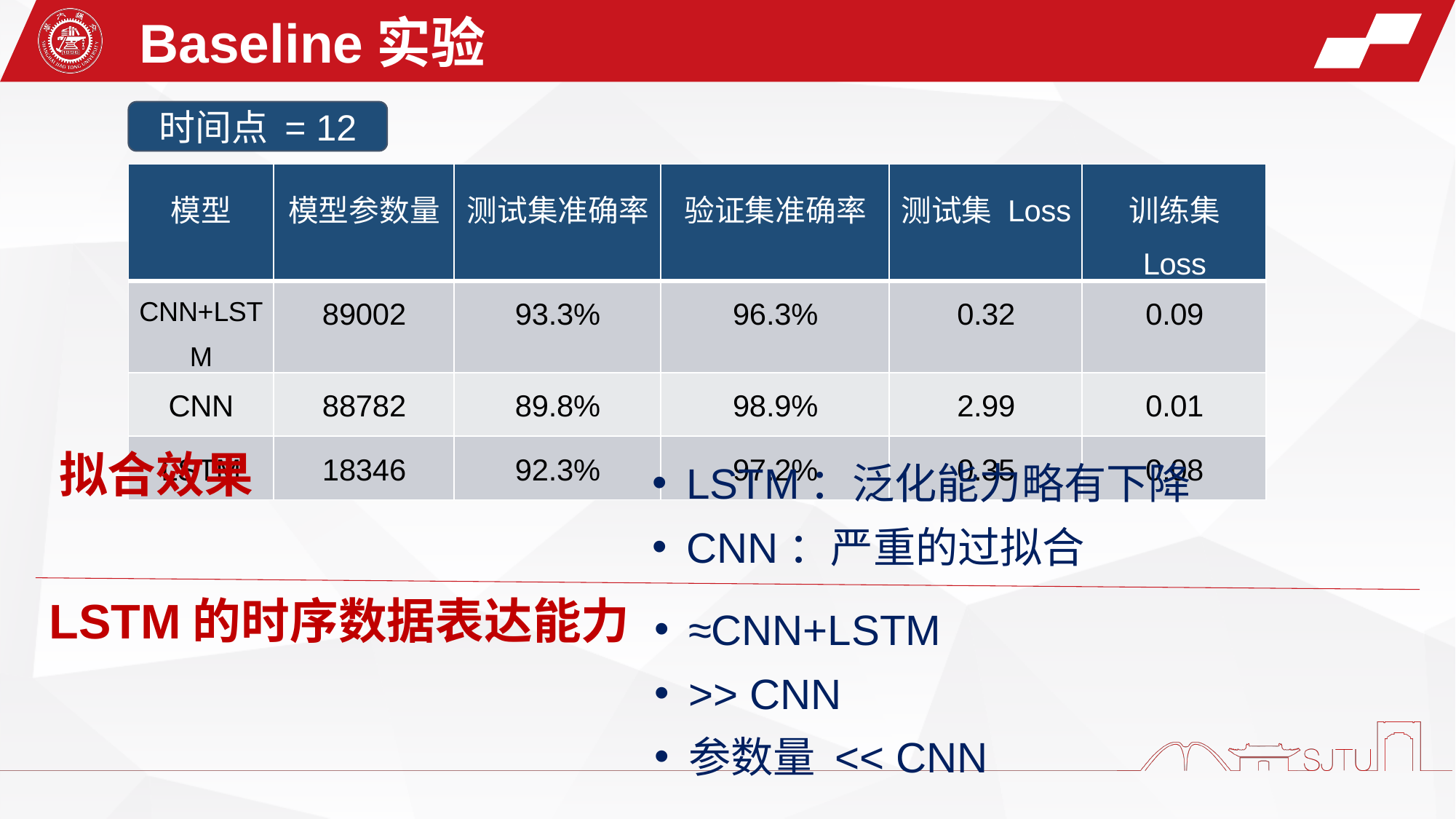

Baseline实验
时间点 = 12
| 模型 | 模型参数量 | 测试集准确率 | 验证集准确率 | 测试集 Loss | 训练集 Loss |
| --- | --- | --- | --- | --- | --- |
| CNN+LSTM | 89002 | 93.3% | 96.3% | 0.32 | 0.09 |
| CNN | 88782 | 89.8% | 98.9% | 2.99 | 0.01 |
| LSTM | 18346 | 92.3% | 97.2% | 0.35 | 0.08 |
拟合效果
LSTM：泛化能力略有下降
CNN：严重的过拟合
LSTM的时序数据表达能力
≈CNN+LSTM
>> CNN
参数量 << CNN